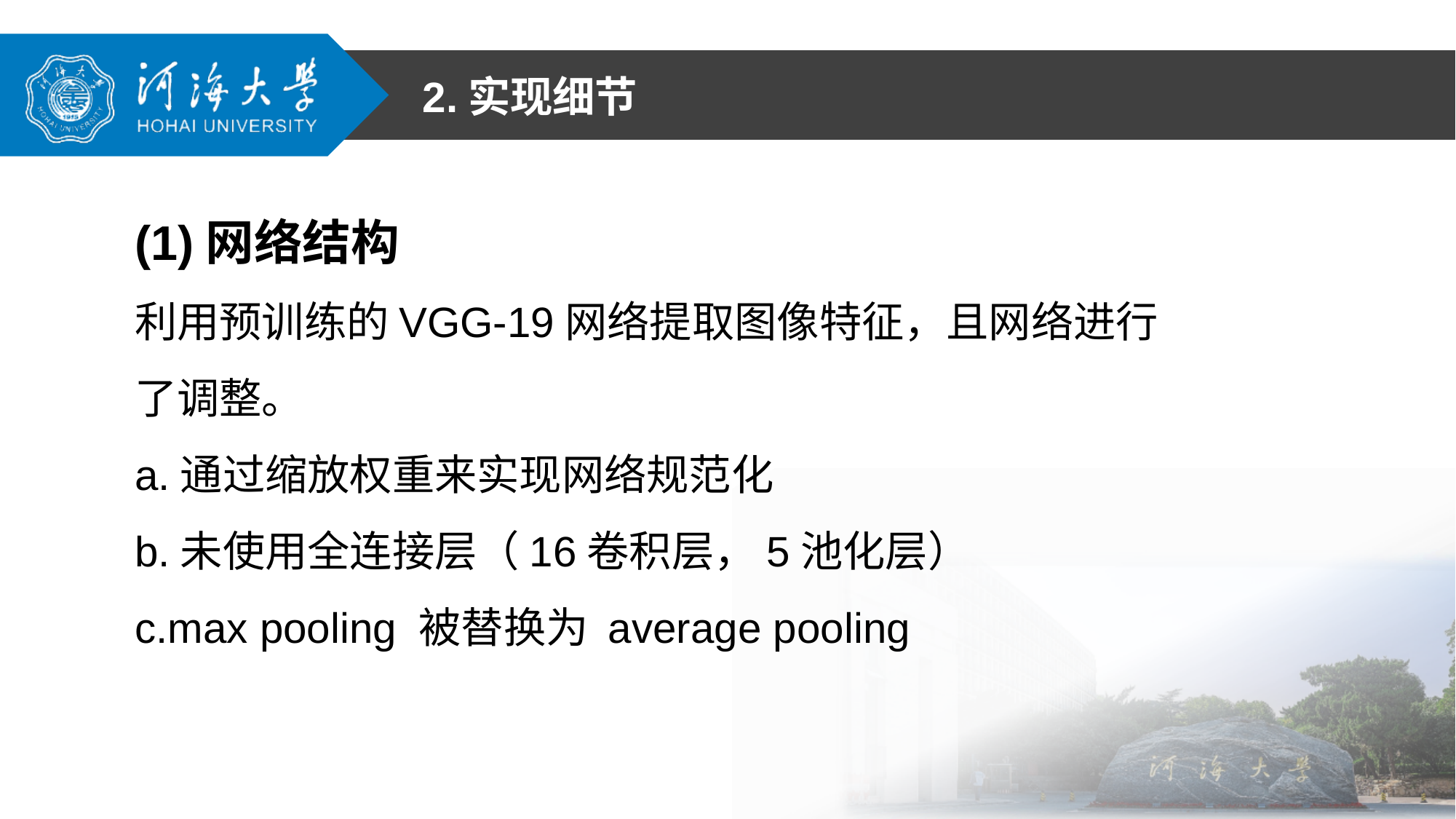

2.实现细节
(1)网络结构
利用预训练的VGG-19网络提取图像特征，且网络进行了调整。
a.通过缩放权重来实现网络规范化
b.未使用全连接层（16卷积层，5池化层）
c.max pooling 被替换为 average pooling